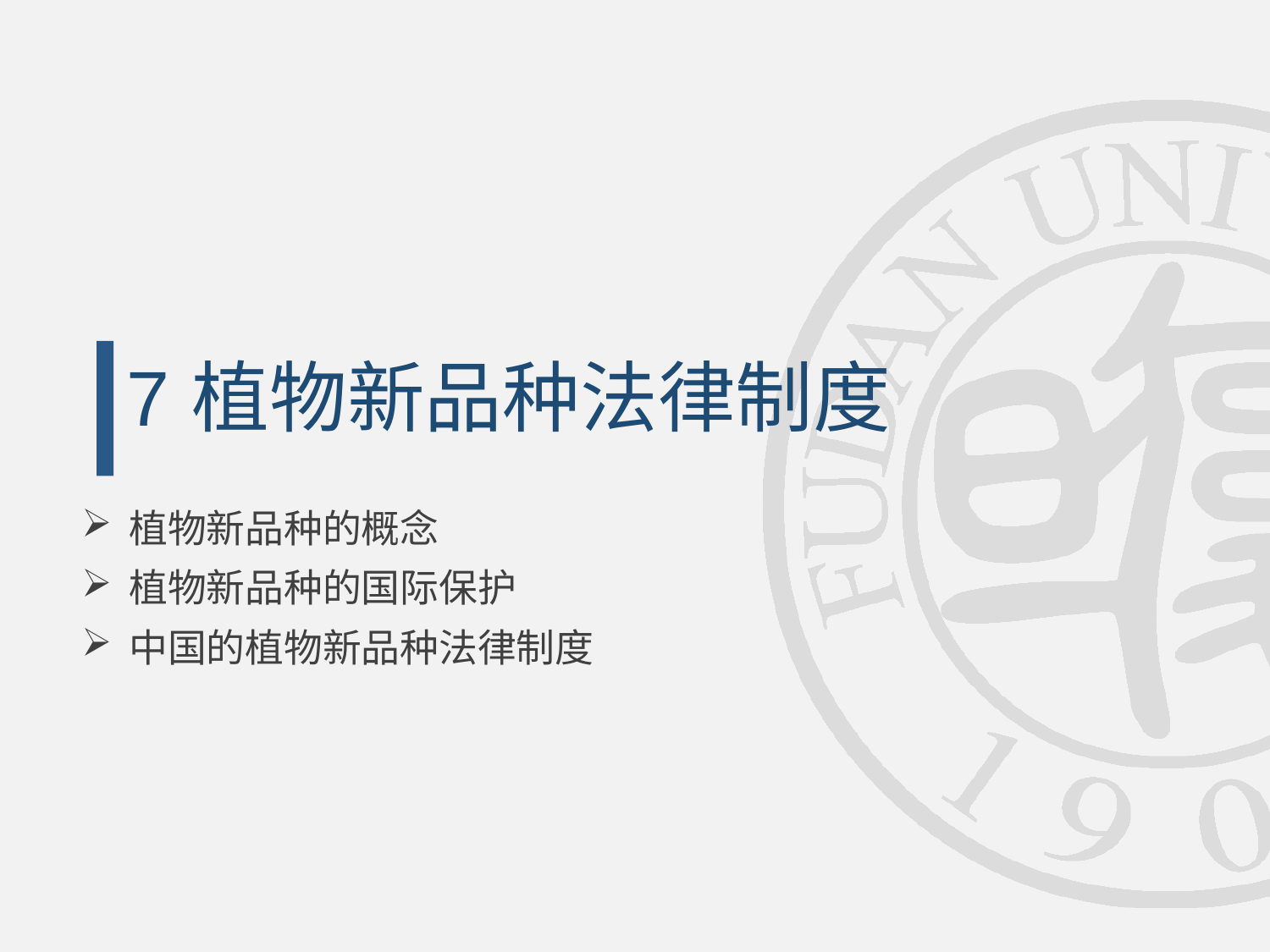

7
# 植物新品种法律制度
植物新品种的概念
植物新品种的国际保护
中国的植物新品种法律制度